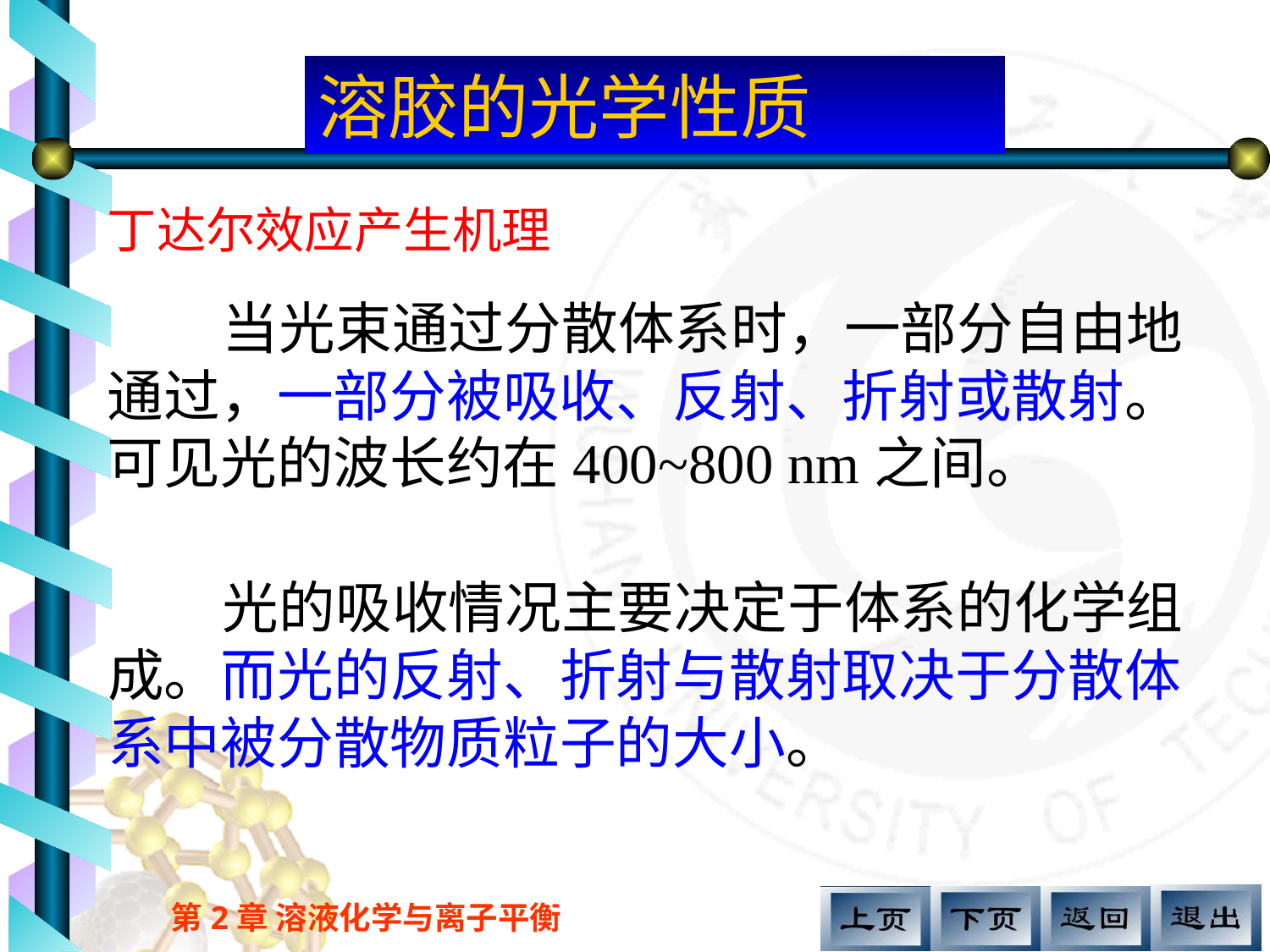

溶胶的光学性质
丁达尔效应产生机理
        当光束通过分散体系时，一部分自由地通过，一部分被吸收、反射、折射或散射。可见光的波长约在400~800 nm之间。
        光的吸收情况主要决定于体系的化学组成。而光的反射、折射与散射取决于分散体系中被分散物质粒子的大小。